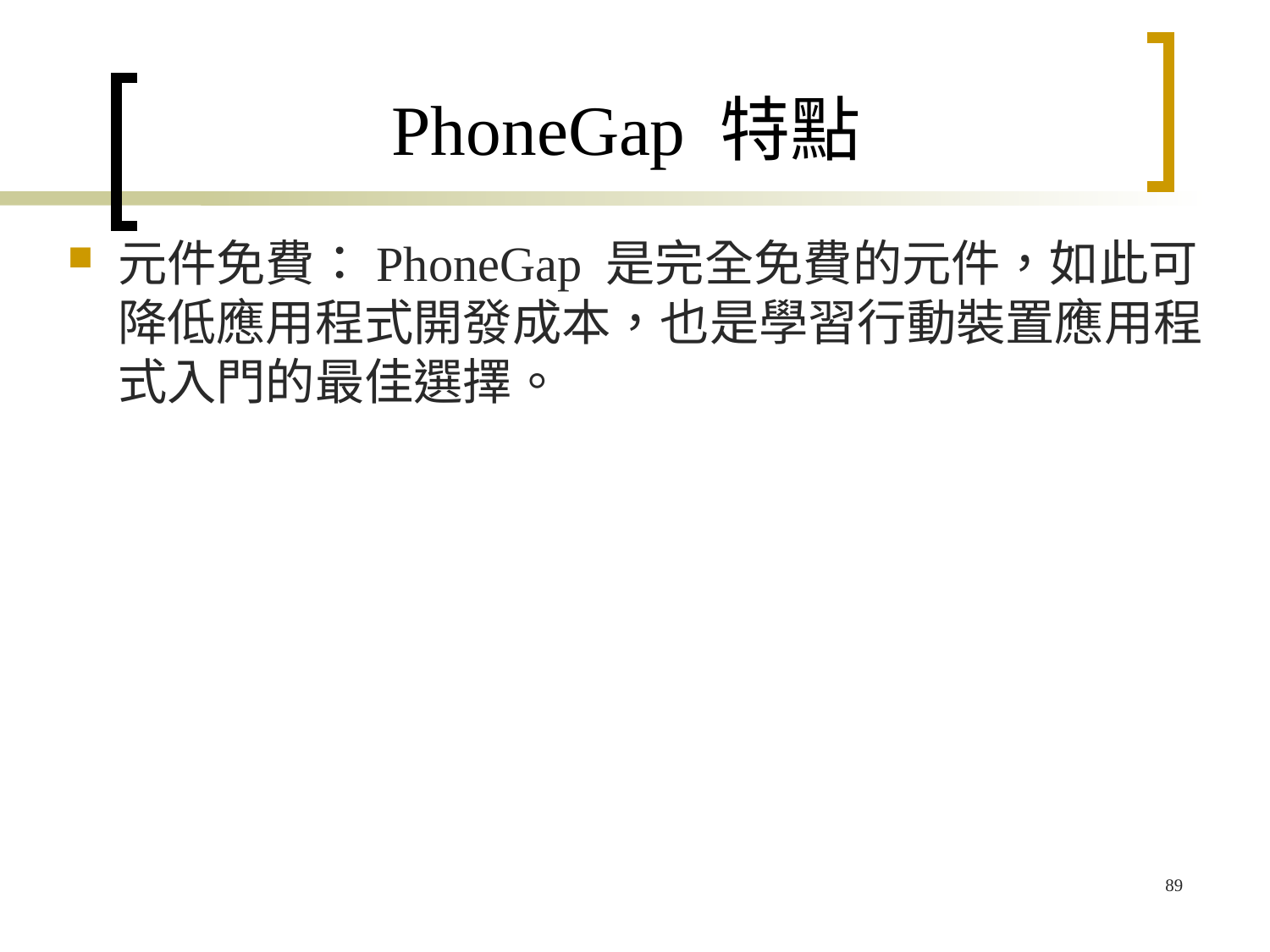

# PhoneGap 特點
元件免費：PhoneGap 是完全免費的元件，如此可降低應用程式開發成本，也是學習行動裝置應用程式入門的最佳選擇。

89